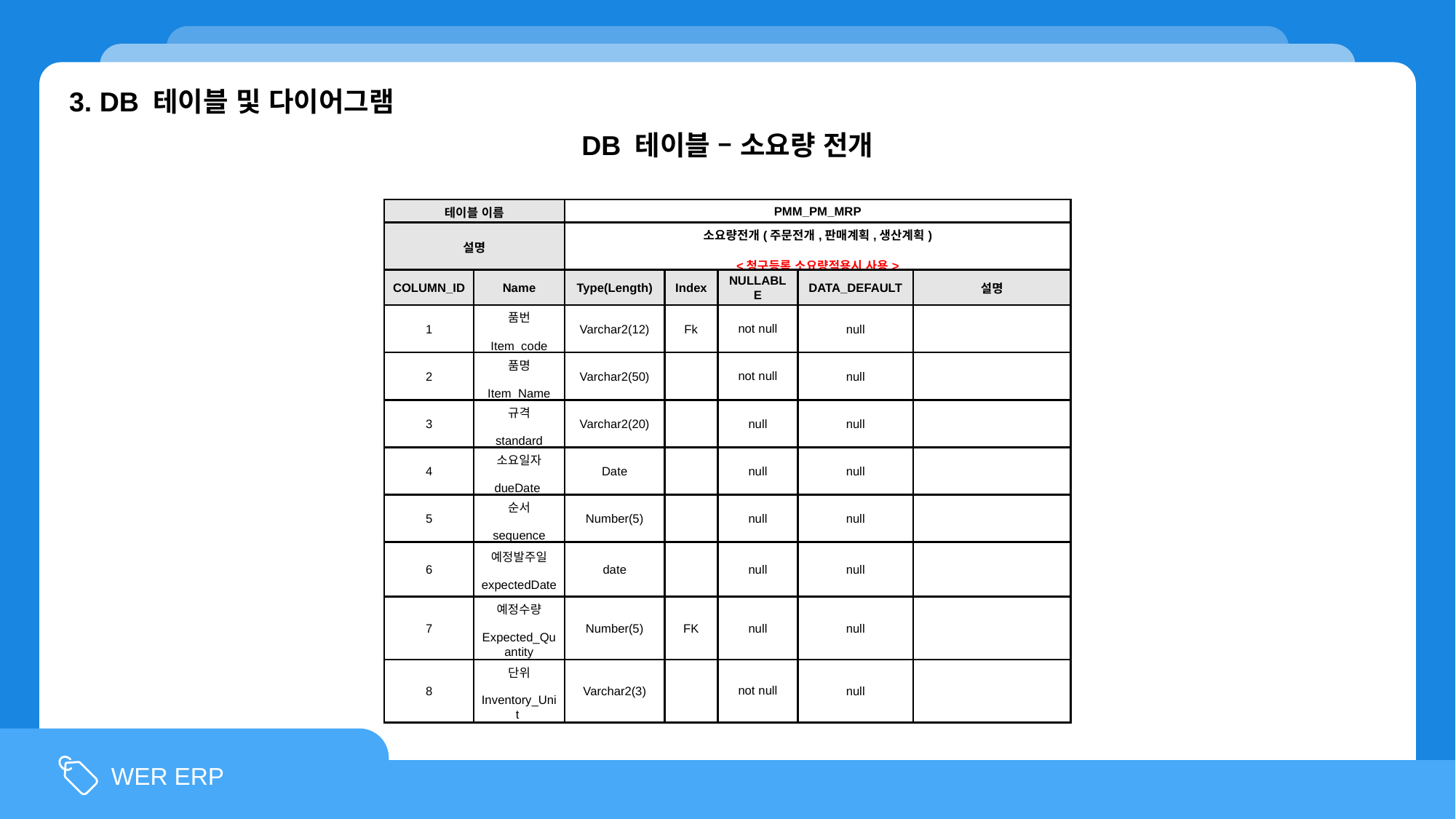

3. DB 테이블 및 다이어그램
DB 테이블 – 소요량 전개
| 테이블 이름 |  | PMM\_PM\_MRP |  |  |  |  |
| --- | --- | --- | --- | --- | --- | --- |
| 설명 |  | 소요량전개(주문전개,판매계획,생산계획) <청구등록 소요량적용시 사용> |  |  |  |  |
| COLUMN\_ID | Name | Type(Length) | Index | NULLABLE | DATA\_DEFAULT | 설명 |
| 1 | 품번 Item\_code | Varchar2(12) | Fk | not null | null |  |
| 2 | 품명 Item\_Name | Varchar2(50) |  | not null | null |  |
| 3 | 규격 standard | Varchar2(20) |  | null | null |  |
| 4 | 소요일자 dueDate | Date |  | null | null |  |
| 5 | 순서 sequence | Number(5) |  | null | null |  |
| 6 | 예정발주일 expectedDate | date |  | null | null |  |
| 7 | 예정수량 Expected\_Quantity | Number(5) | FK | null | null |  |
| 8 | 단위 Inventory\_Unit | Varchar2(3) |  | not null | null |  |

WER ERP